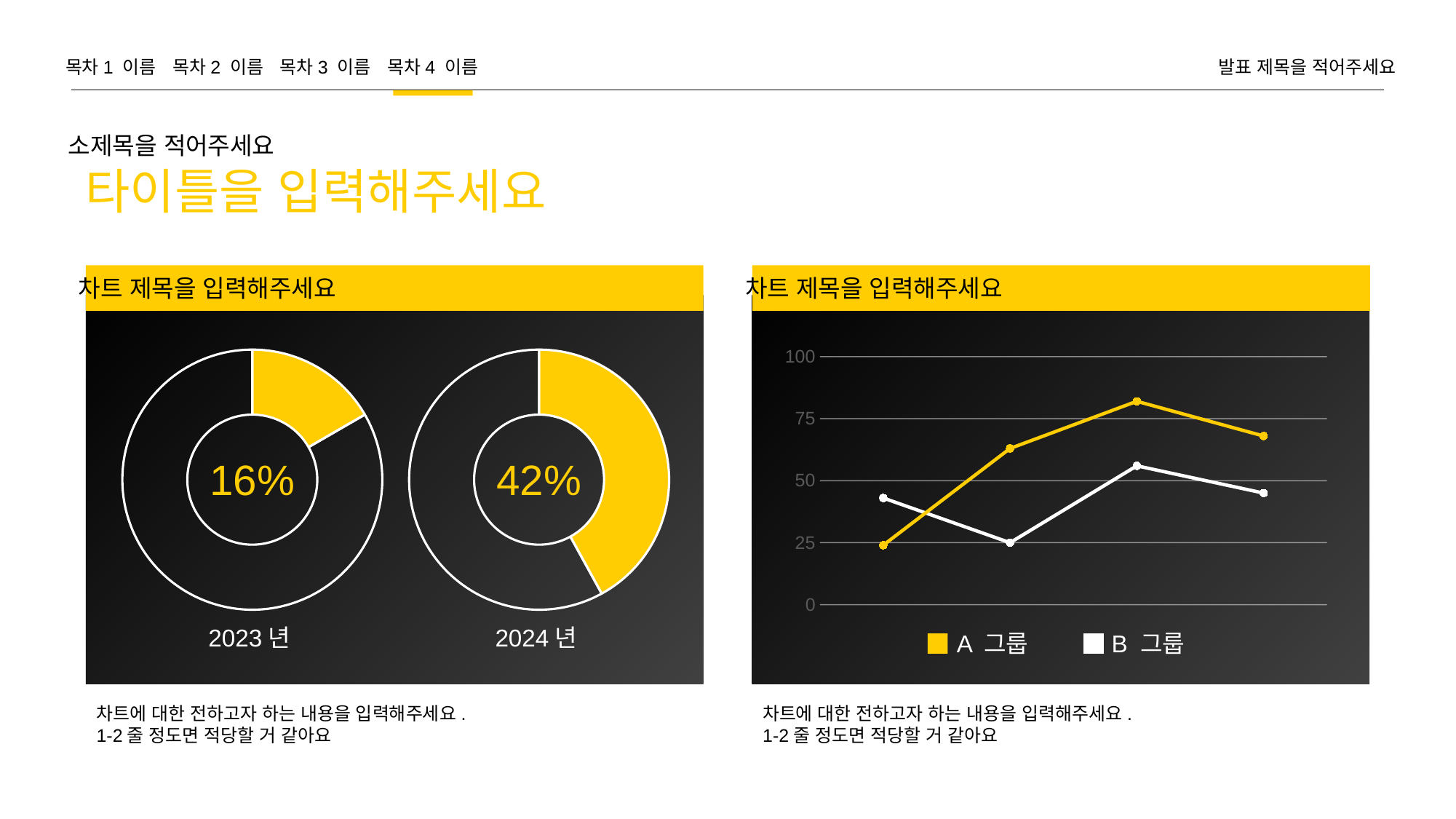

목차1 이름
목차2 이름
목차3 이름
목차4 이름
발표 제목을 적어주세요

소제목을 적어주세요
타이틀을 입력해주세요

차트 제목을 입력해주세요
차트 제목을 입력해주세요

### Chart

| Category | 계열 1 | 계열 2 |
|---|---|---|
| 항목 1 | 43.0 | 24.0 |
| 항목 2 | 25.0 | 63.0 |
| 항목 3 | 56.0 | 82.0 |
| 항목 4 | 45.0 | 68.0 |

### Chart

| Category | 판매 |
|---|---|
| 1분기 | 1.6 |
| 2분기 | 8.0 |

### Chart

| Category | 판매 |
|---|---|
| 1분기 | 4.2 |
| 2분기 | 5.8 |
16%
42%
2023년
2024년
A 그룹
B 그룹

차트에 대한 전하고자 하는 내용을 입력해주세요.
1-2줄 정도면 적당할 거 같아요
차트에 대한 전하고자 하는 내용을 입력해주세요.
1-2줄 정도면 적당할 거 같아요